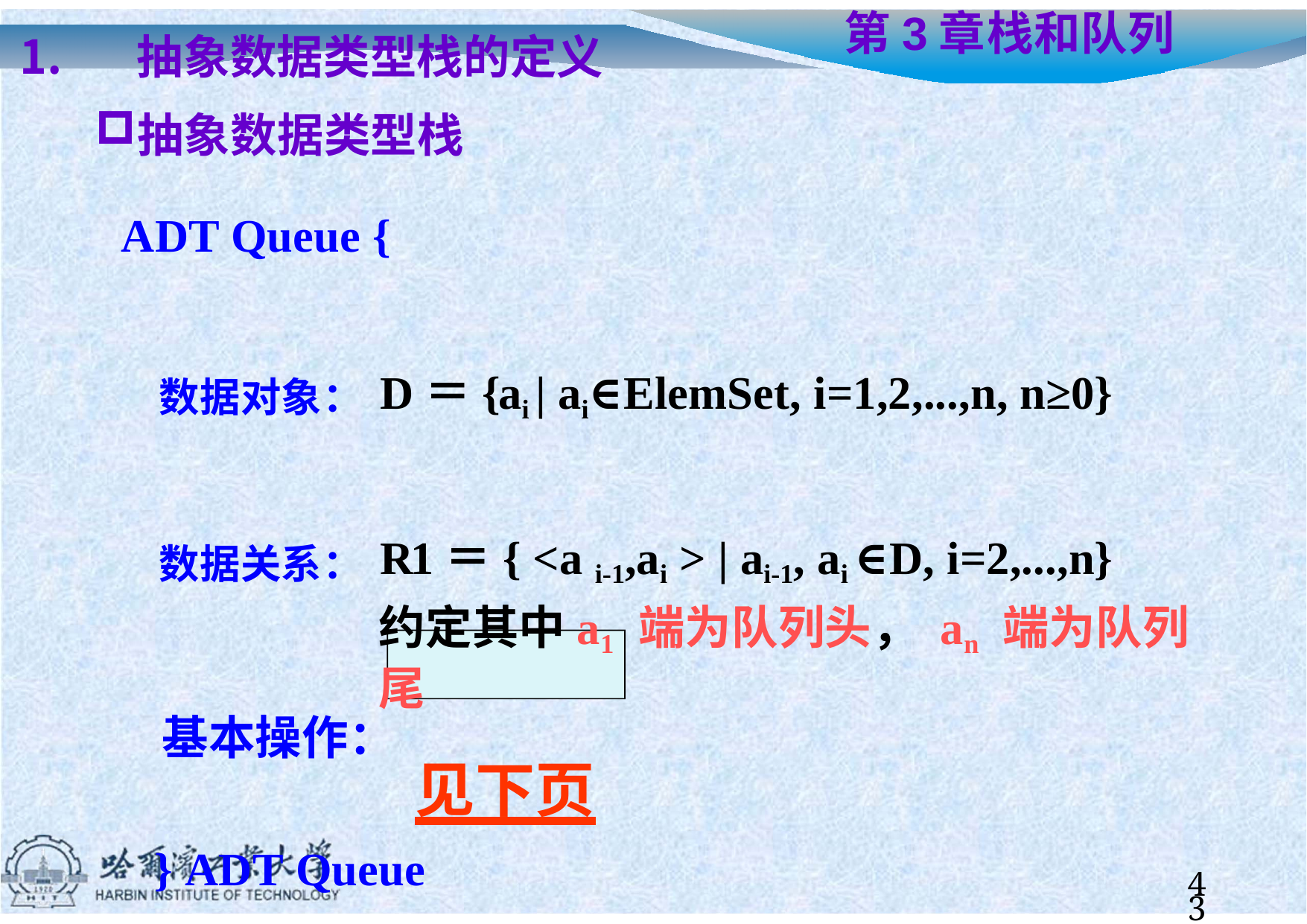

# 第3章	栈和队列
抽象数据类型栈的定义
抽象数据类型栈

ADT Queue {

数据对象：D＝{ai | ai∈ElemSet, i=1,2,...,n, n≥0}

数据关系：R1＝{ <a i-1,ai > | ai-1, ai ∈D, i=2,...,n}
约定其中a1 端为队列头， an 端为队列尾
基本操作：
见下页
} ADT Queue

43